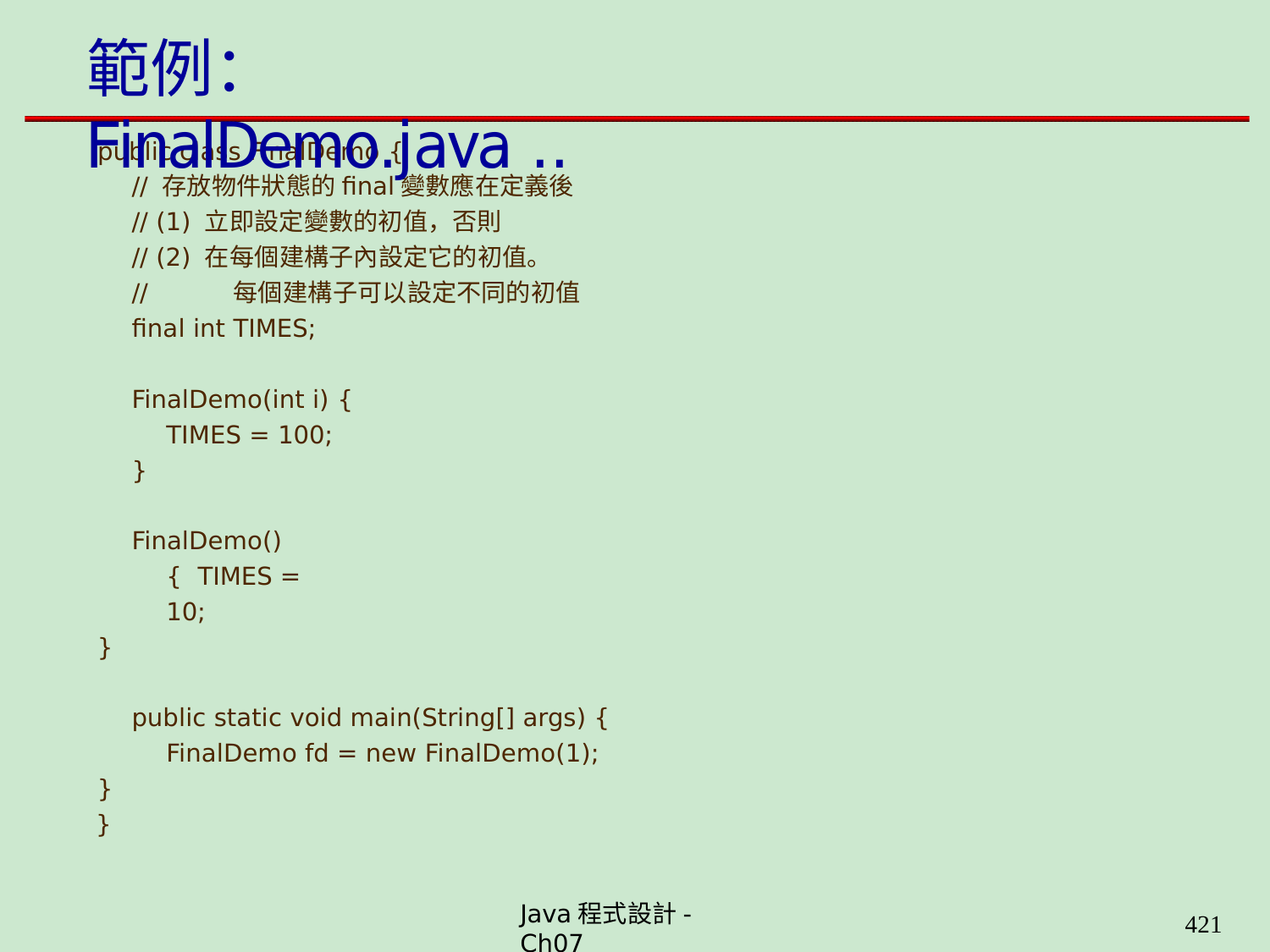

# 範例：FinalDemo.java ..
public class FinalDemo {
// 存放物件狀態的final變數應在定義後
// (1) 立即設定變數的初值，否則
// (2) 在每個建構子內設定它的初值。
//	每個建構子可以設定不同的初值
final int TIMES;

FinalDemo(int i) {
TIMES = 100;
}

FinalDemo() {  TIMES = 10;
}

public static void main(String[] args) {  FinalDemo fd = new FinalDemo(1);
}
}
Java程式設計-Ch07
421